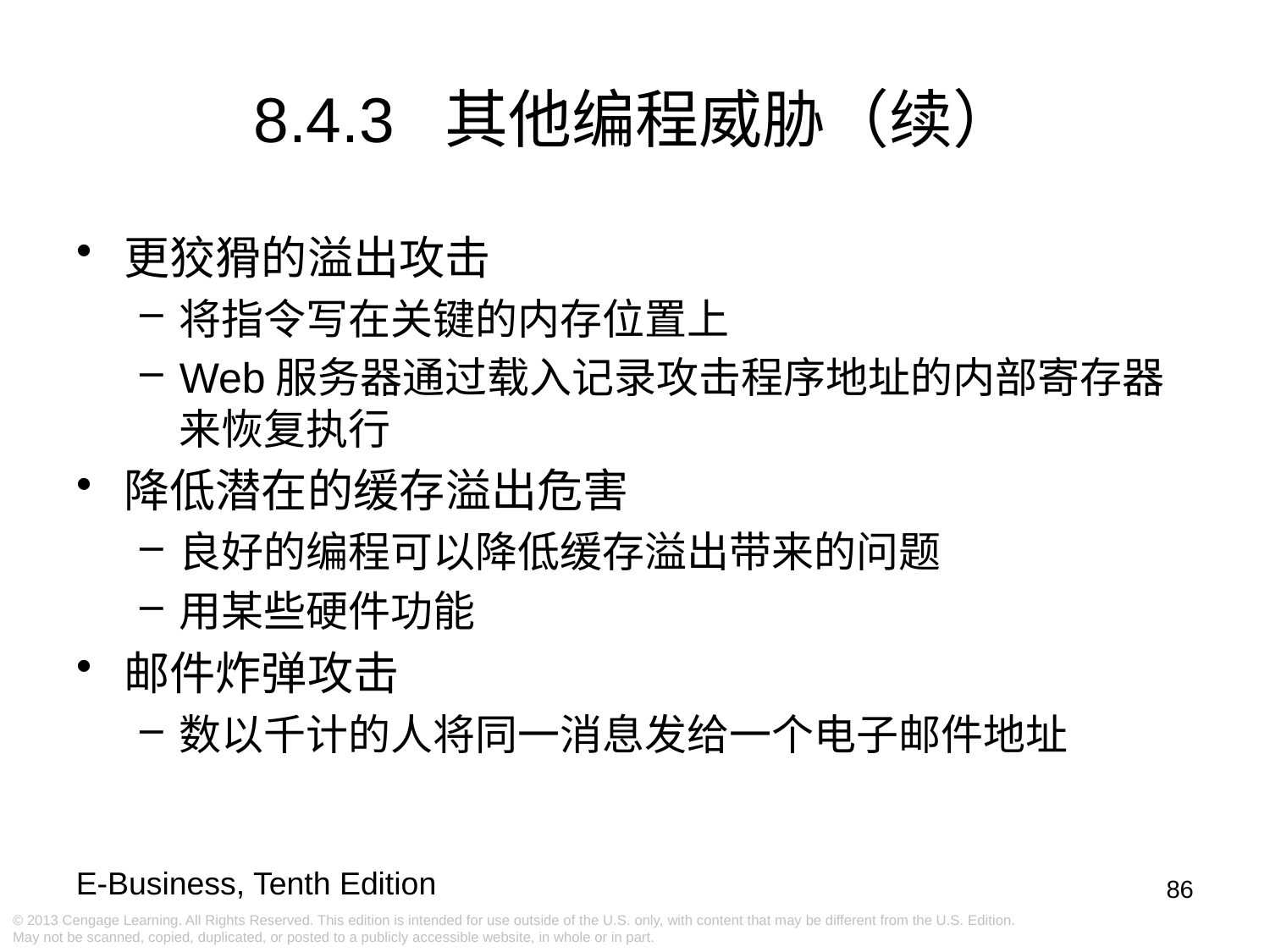

8.4.3  其他编程威胁（续）
更狡猾的溢出攻击
将指令写在关键的内存位置上
Web服务器通过载入记录攻击程序地址的内部寄存器来恢复执行
降低潜在的缓存溢出危害
良好的编程可以降低缓存溢出带来的问题
用某些硬件功能
邮件炸弹攻击
数以千计的人将同一消息发给一个电子邮件地址
86